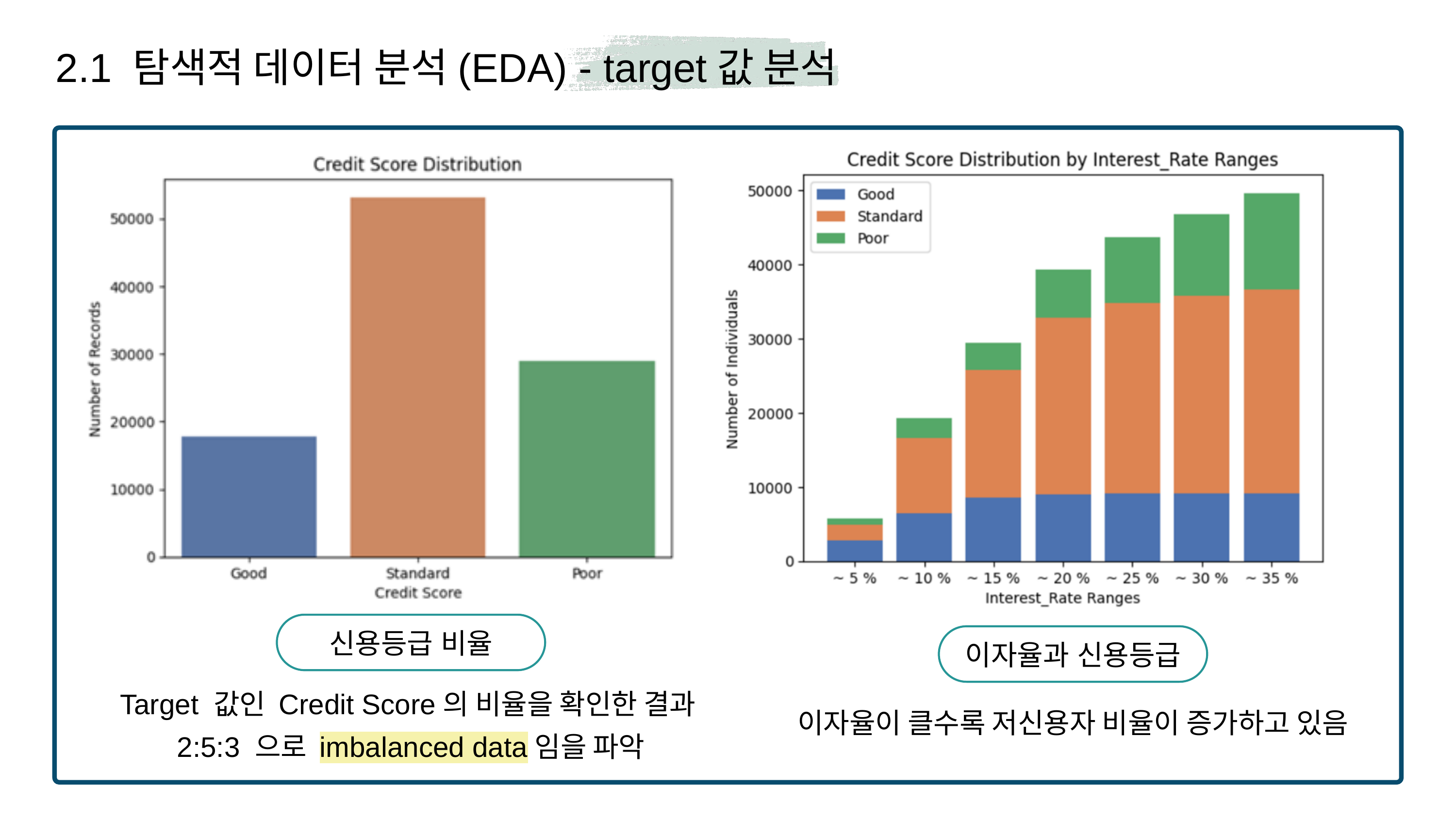

2.1 탐색적 데이터 분석(EDA) - target값 분석

신용등급 비율
이자율과 신용등급
Target 값인 Credit Score의 비율을 확인한 결과
2:5:3 으로 imbalanced data임을 파악
이자율이 클수록 저신용자 비율이 증가하고 있음